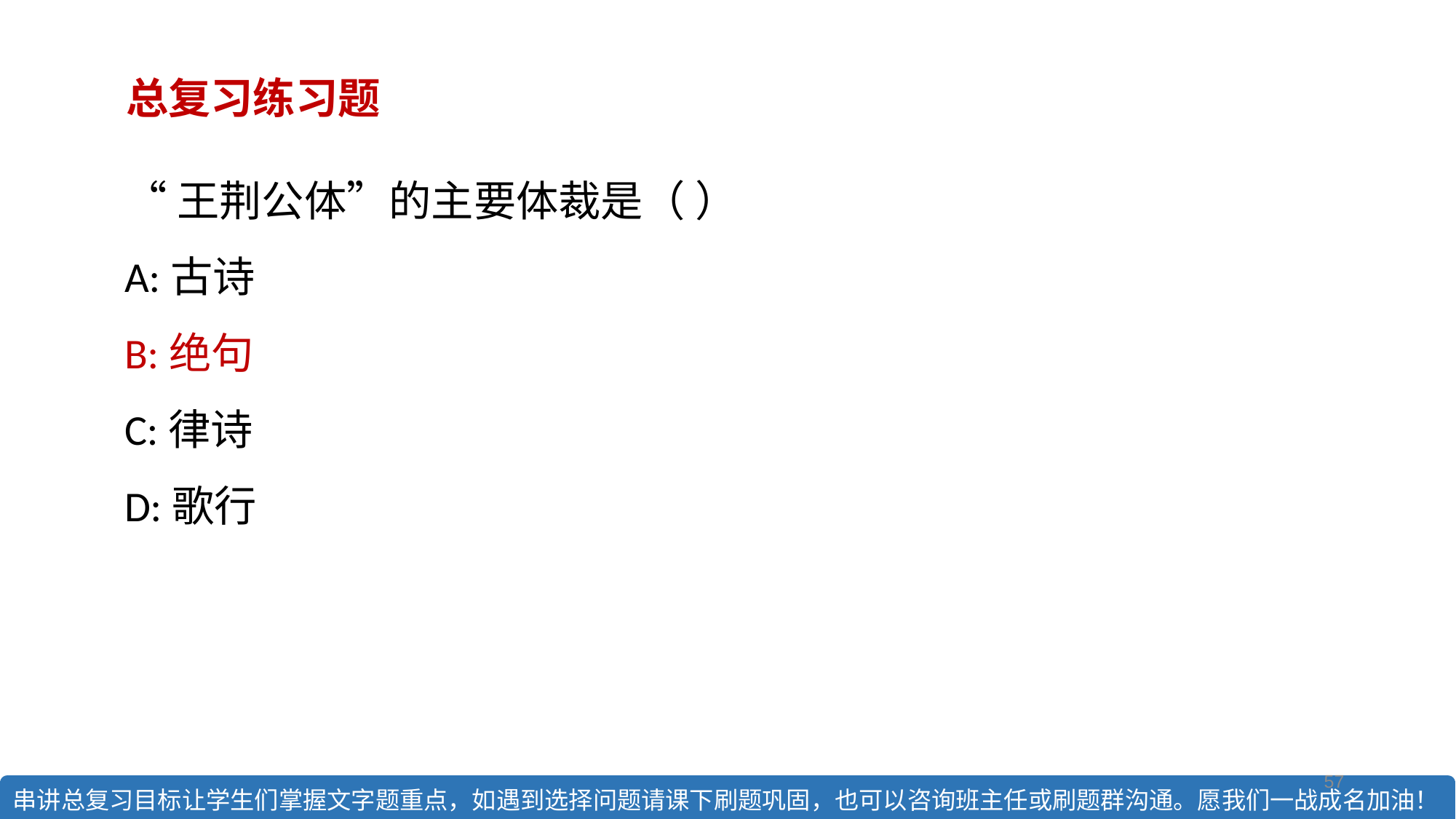

总复习练习题
“王荆公体”的主要体裁是（ ）
A:古诗
B:绝句
C:律诗
D:歌行
57